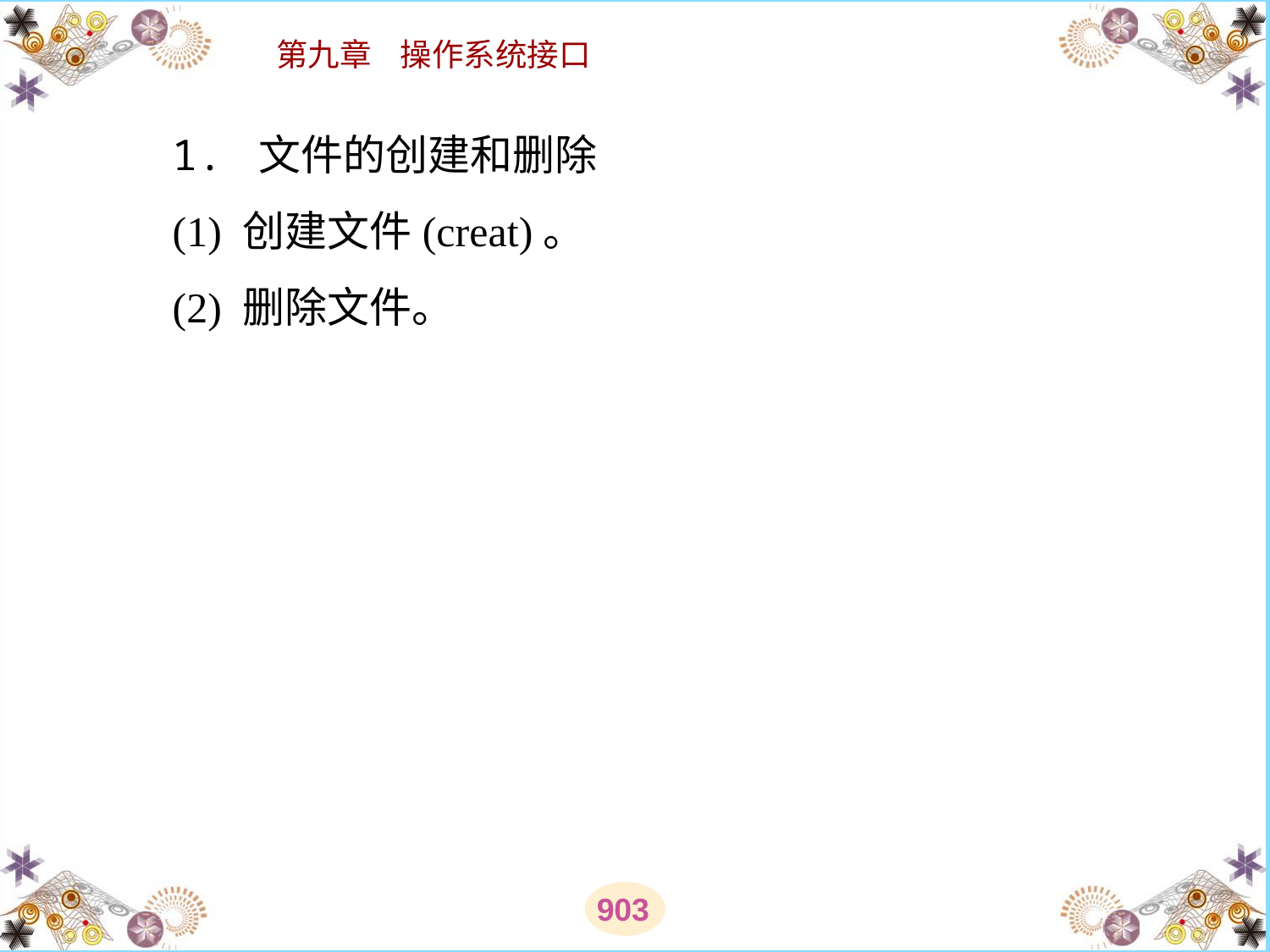

# 1. 文件的创建和删除 　　(1) 创建文件(creat)。 　　(2) 删除文件。